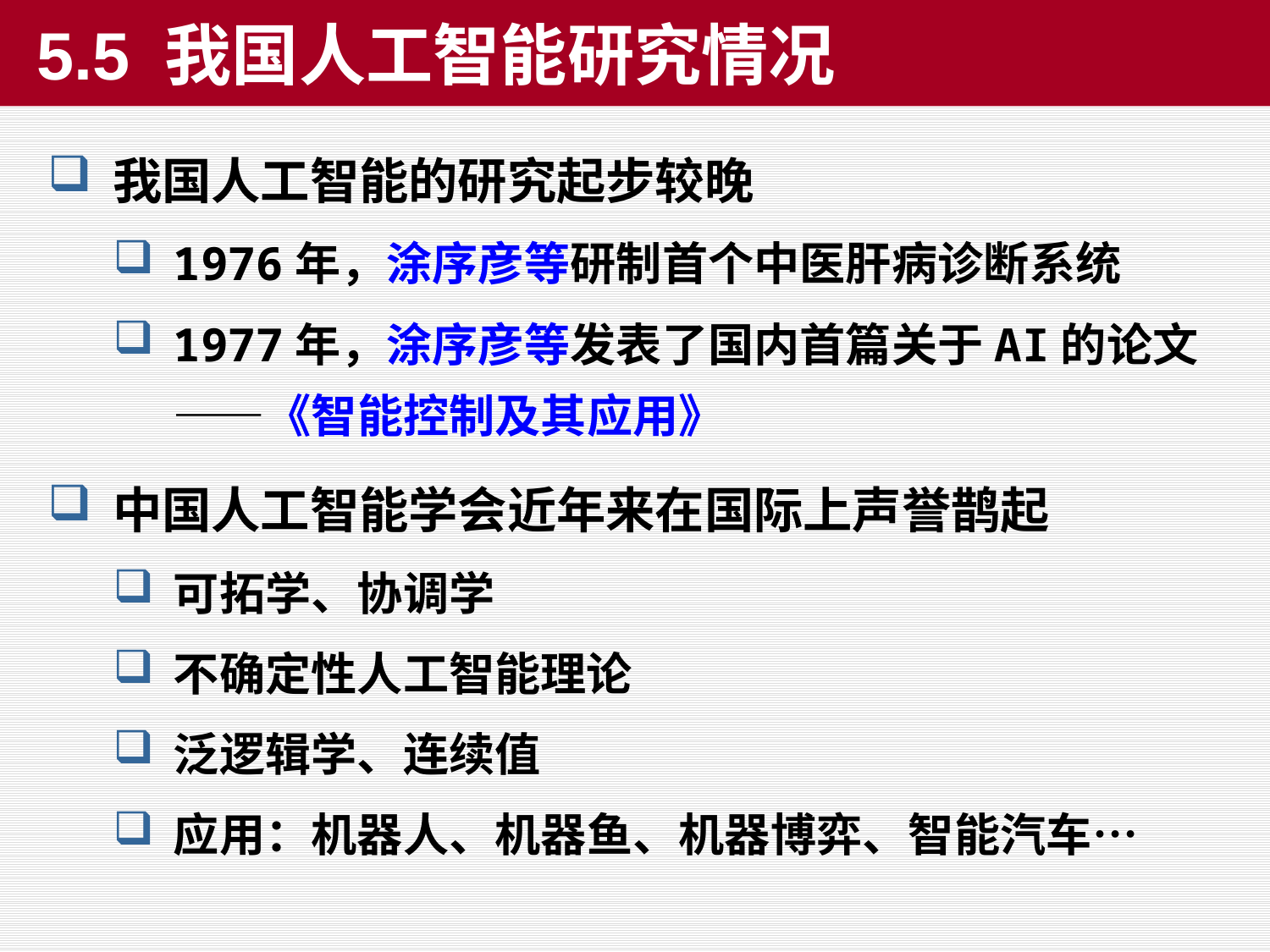

5.5 我国人工智能研究情况
我国人工智能的研究起步较晚
1976年，涂序彦等研制首个中医肝病诊断系统
1977年，涂序彦等发表了国内首篇关于AI的论文——《智能控制及其应用》
中国人工智能学会近年来在国际上声誉鹊起
可拓学、协调学
不确定性人工智能理论
泛逻辑学、连续值
应用：机器人、机器鱼、机器博弈、智能汽车…